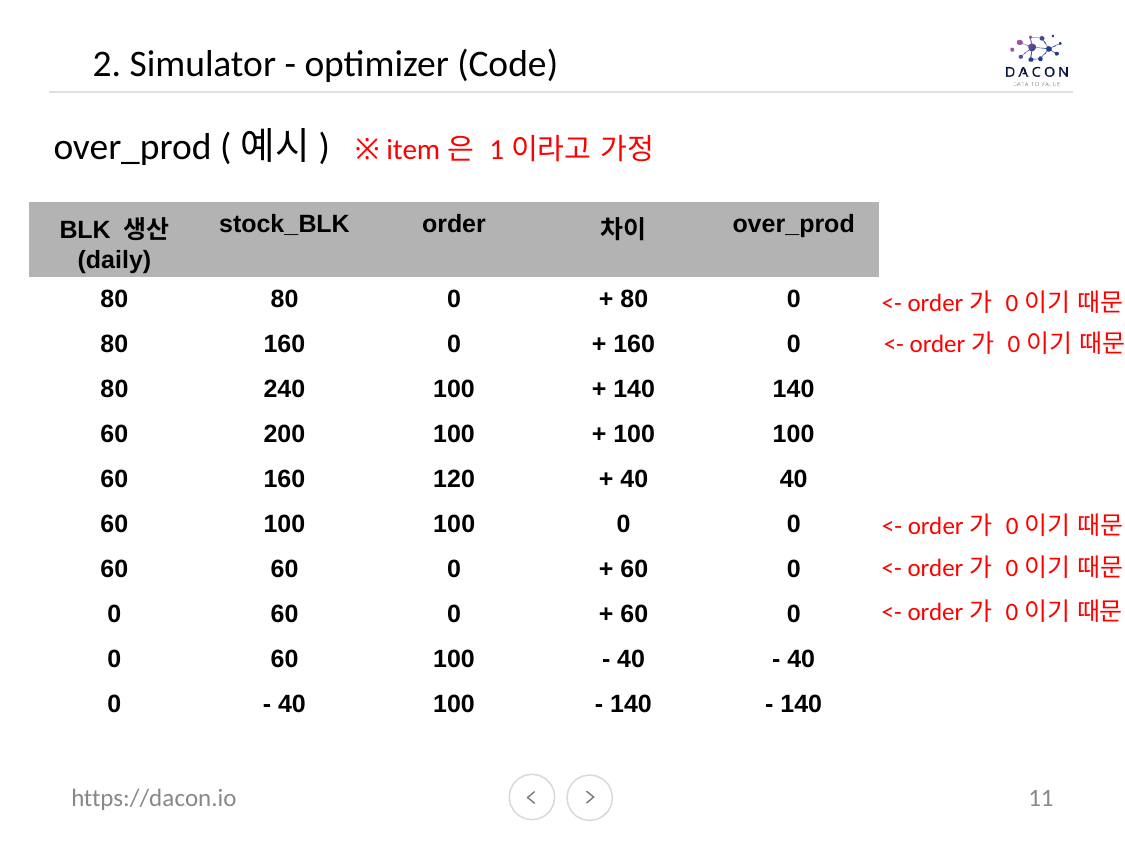

2. Simulator - optimizer (Code)
over_prod (예시)   ※ item은 1이라고 가정
| BLK 생산 (daily) | stock\_BLK | order | 차이 | over\_prod |
| --- | --- | --- | --- | --- |
| 80 | 80 | 0 | + 80 | 0 |
| 80 | 160 | 0 | + 160 | 0 |
| 80 | 240 | 100 | + 140 | 140 |
| 60 | 200 | 100 | + 100 | 100 |
| 60 | 160 | 120 | + 40 | 40 |
| 60 | 100 | 100 | 0 | 0 |
| 60 | 60 | 0 | + 60 | 0 |
| 0 | 60 | 0 | + 60 | 0 |
| 0 | 60 | 100 | - 40 | - 40 |
| 0 | - 40 | 100 | - 140 | - 140 |
<- order가 0이기 때문
<- order가 0이기 때문
<- order가 0이기 때문
<- order가 0이기 때문
<- order가 0이기 때문
https://dacon.io
11